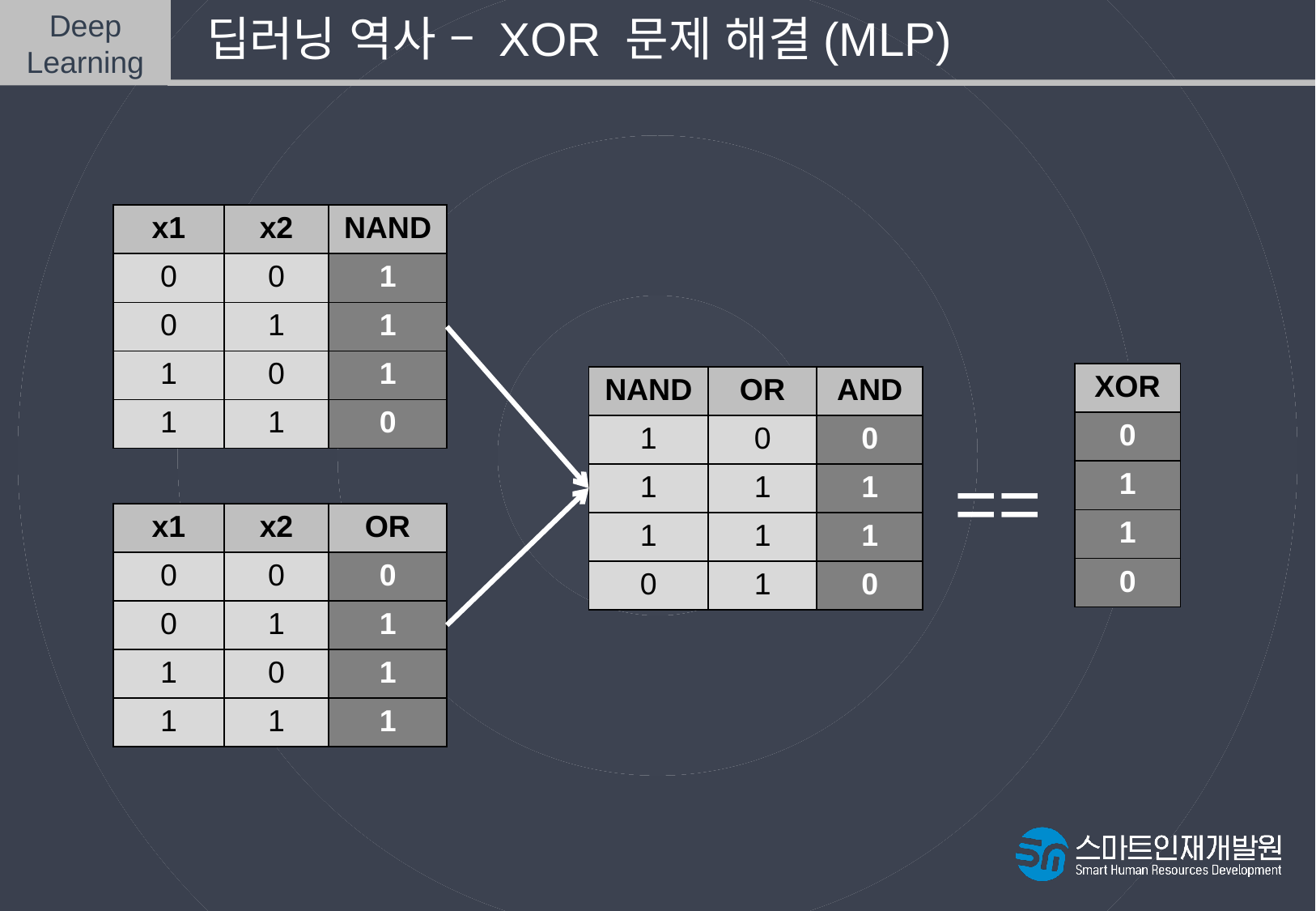

Deep
Learning
 딥러닝 역사 – XOR 문제 해결(MLP)

| x1 | x2 | NAND |
| --- | --- | --- |
| 0 | 0 | 1 |
| 0 | 1 | 1 |
| 1 | 0 | 1 |
| 1 | 1 | 0 |
| XOR |
| --- |
| 0 |
| 1 |
| 1 |
| 0 |
| NAND | OR | AND |
| --- | --- | --- |
| 1 | 0 | 0 |
| 1 | 1 | 1 |
| 1 | 1 | 1 |
| 0 | 1 | 0 |
==
| x1 | x2 | OR |
| --- | --- | --- |
| 0 | 0 | 0 |
| 0 | 1 | 1 |
| 1 | 0 | 1 |
| 1 | 1 | 1 |